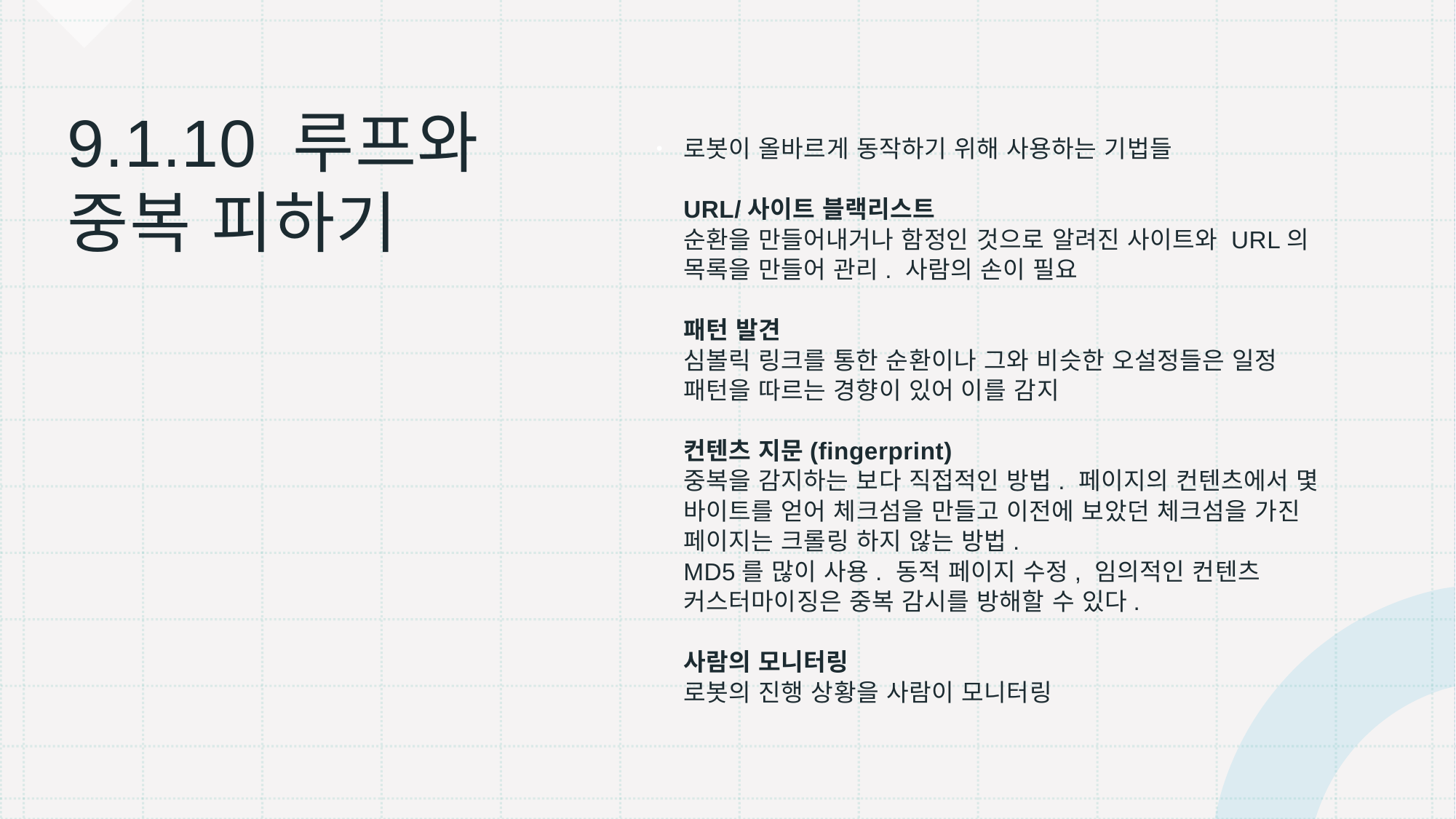

로봇이 올바르게 동작하기 위해 사용하는 기법들
URL/사이트 블랙리스트
순환을 만들어내거나 함정인 것으로 알려진 사이트와 URL의 목록을 만들어 관리. 사람의 손이 필요
패턴 발견
심볼릭 링크를 통한 순환이나 그와 비슷한 오설정들은 일정 패턴을 따르는 경향이 있어 이를 감지
컨텐츠 지문(fingerprint)
중복을 감지하는 보다 직접적인 방법. 페이지의 컨텐츠에서 몇 바이트를 얻어 체크섬을 만들고 이전에 보았던 체크섬을 가진 페이지는 크롤링 하지 않는 방법.
MD5를 많이 사용. 동적 페이지 수정, 임의적인 컨텐츠 커스터마이징은 중복 감시를 방해할 수 있다.
사람의 모니터링
로봇의 진행 상황을 사람이 모니터링
# 9.1.10 루프와 중복 피하기